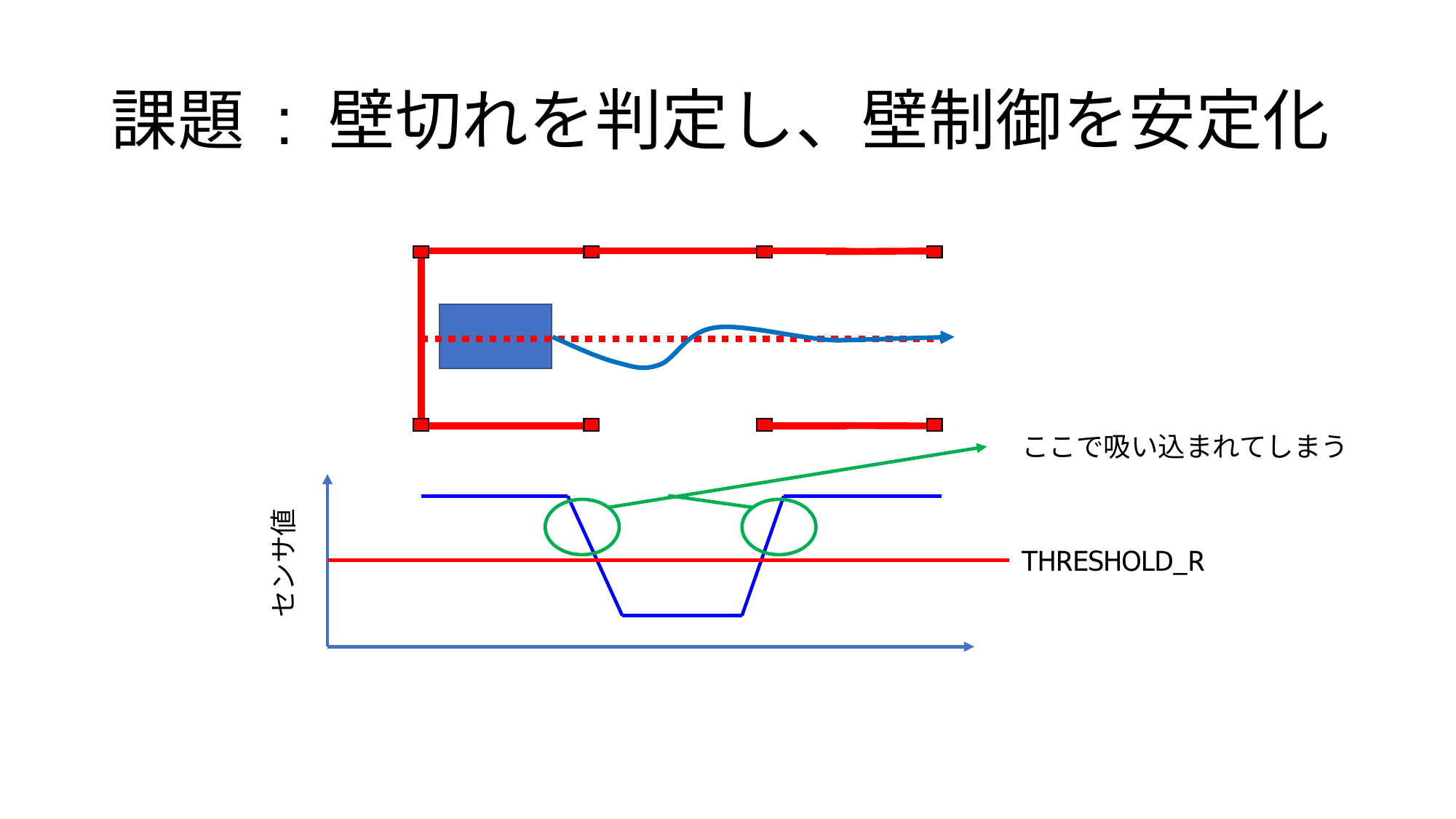

# 課題 : 壁切れを判定し、壁制御を安定化

ここで吸い込まれてしまう

センサ値
THRESHOLD_R